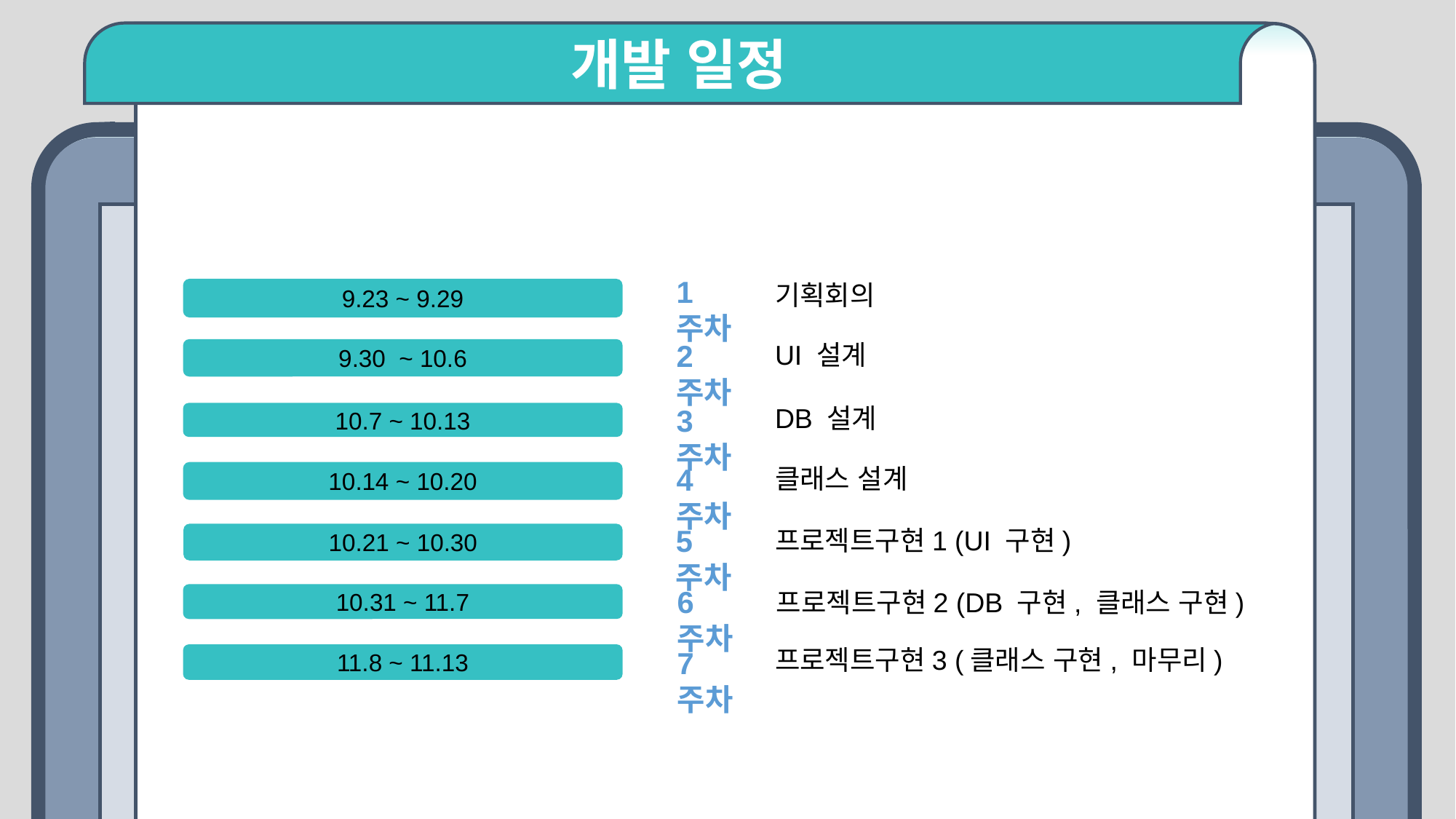

개발 일정

1주차
기획회의
9.23 ~ 9.29
2주차
UI 설계
9.30  ~ 10.6
3주차
DB 설계
10.7 ~ 10.13
4주차
클래스 설계
10.14 ~ 10.20
5주차
프로젝트구현1 (UI 구현)
10.21 ~ 10.30
6주차
프로젝트구현2 (DB 구현, 클래스 구현)
10.31 ~ 11.7
프로젝트구현3 (클래스 구현, 마무리)
7주차
11.8 ~ 11.13